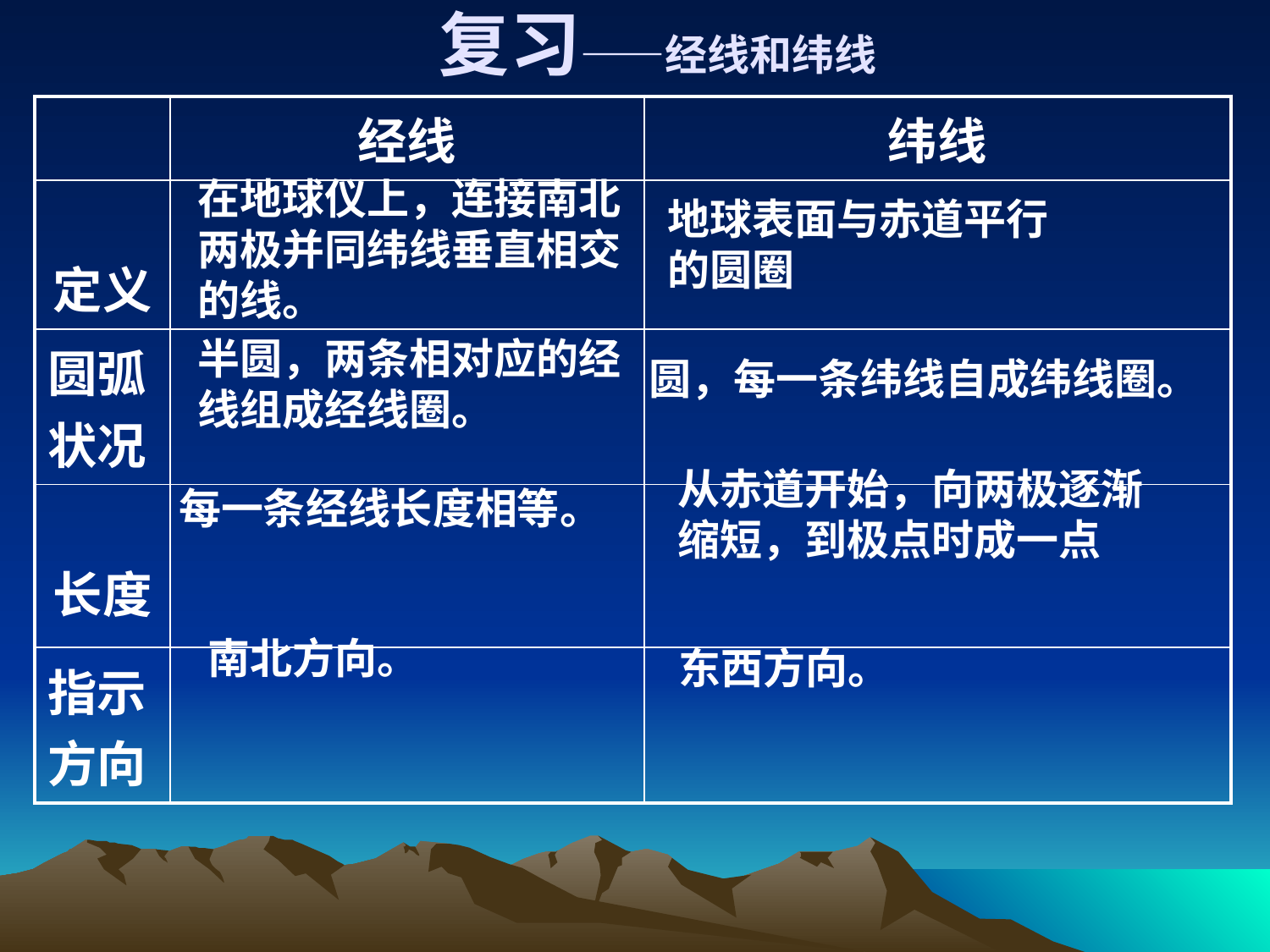

复习——经线和纬线

|  | 经线 | 纬线 |
| --- | --- | --- |
| 定义 |  |  |
| 圆弧状况 |  |  |
| 长度 |  |  |
| 指示方向 |  |  |
在地球仪上，连接南北两极并同纬线垂直相交的线。
地球表面与赤道平行
的圆圈

半圆，两条相对应的经线组成经线圈。
圆，每一条纬线自成纬线圈。
从赤道开始，向两极逐渐
缩短，到极点时成一点

每一条经线长度相等。
南北方向。

东西方向。